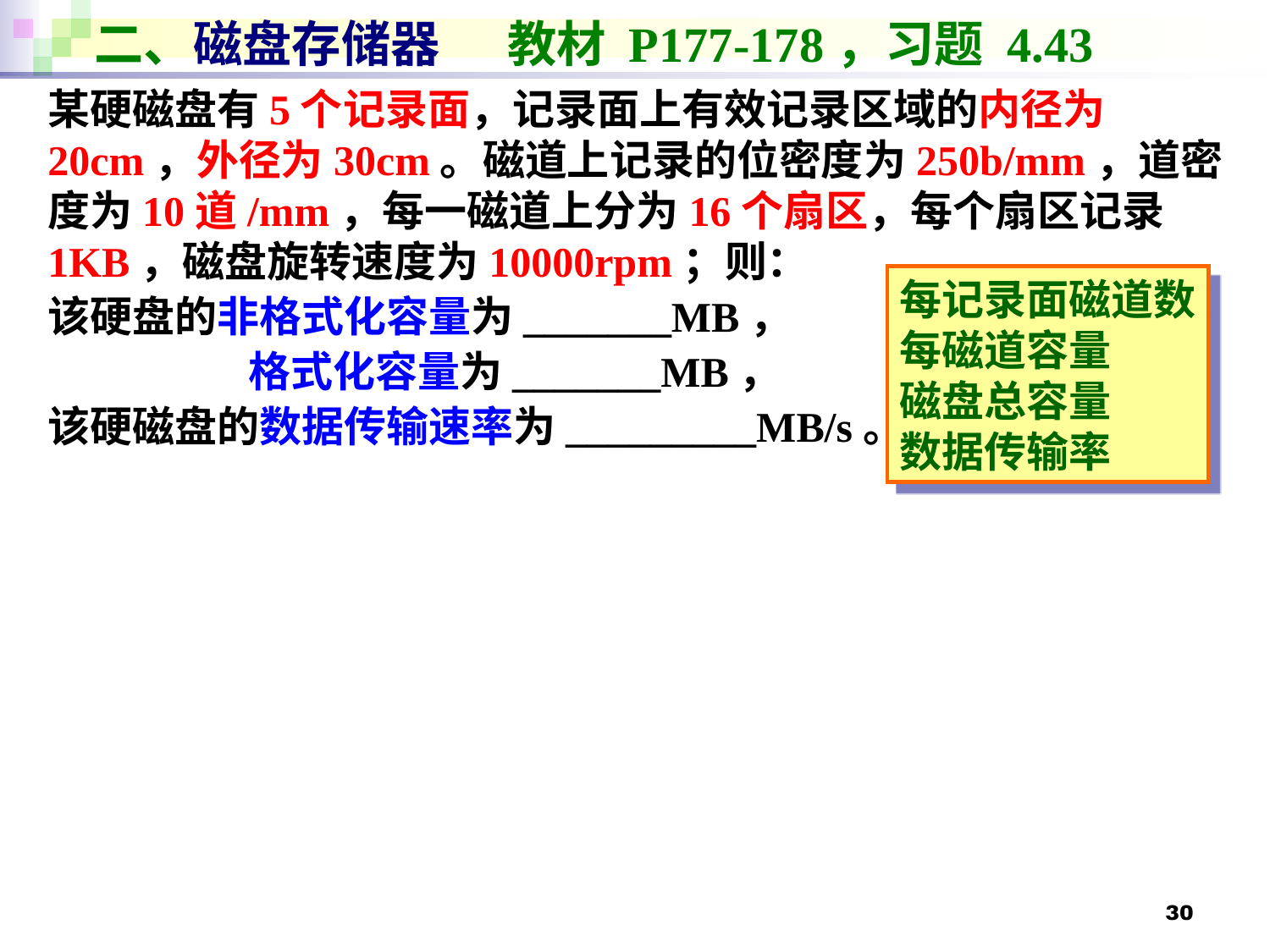

# 二、磁盘存储器      教材 P177-178，习题 4.43
某硬磁盘有5个记录面，记录面上有效记录区域的内径为20cm，外径为30cm。磁道上记录的位密度为250b/mm，道密度为10道/mm，每一磁道上分为16个扇区，每个扇区记录1KB，磁盘旋转速度为10000rpm；则：
该硬盘的非格式化容量为_______MB，
                    格式化容量为_______MB，
该硬磁盘的数据传输速率为_________MB/s。
每记录面磁道数
每磁道容量
磁盘总容量
数据传输率
30